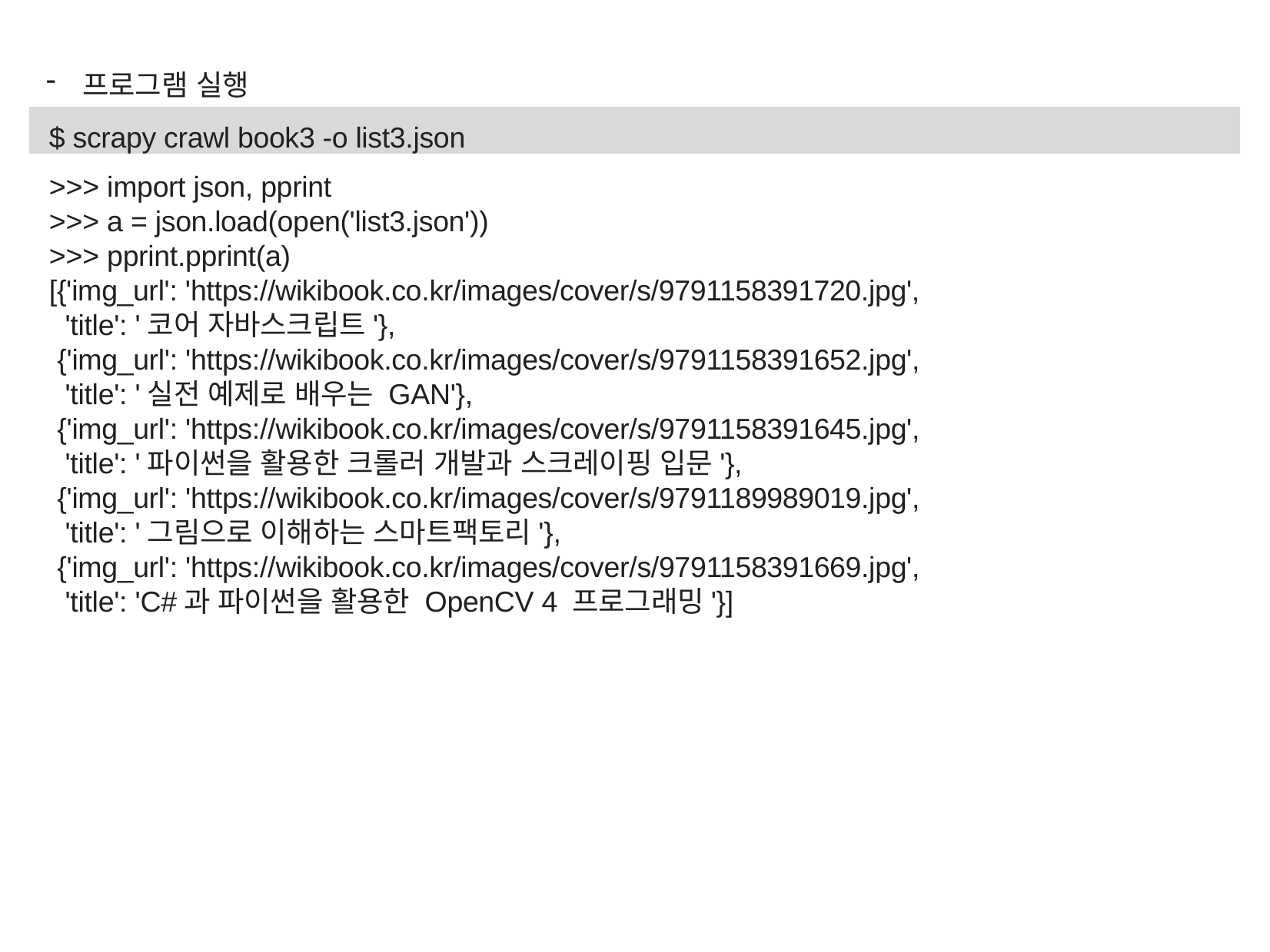

프로그램 실행
$ scrapy crawl book3 -o list3.json
>>> import json, pprint
>>> a = json.load(open('list3.json'))
>>> pprint.pprint(a)
[{'img_url': 'https://wikibook.co.kr/images/cover/s/9791158391720.jpg',
  'title': '코어 자바스크립트'},
 {'img_url': 'https://wikibook.co.kr/images/cover/s/9791158391652.jpg',
  'title': '실전 예제로 배우는 GAN'},
 {'img_url': 'https://wikibook.co.kr/images/cover/s/9791158391645.jpg',
  'title': '파이썬을 활용한 크롤러 개발과 스크레이핑 입문'},
 {'img_url': 'https://wikibook.co.kr/images/cover/s/9791189989019.jpg',
  'title': '그림으로 이해하는 스마트팩토리'},
 {'img_url': 'https://wikibook.co.kr/images/cover/s/9791158391669.jpg',
  'title': 'C#과 파이썬을 활용한 OpenCV 4 프로그래밍'}]